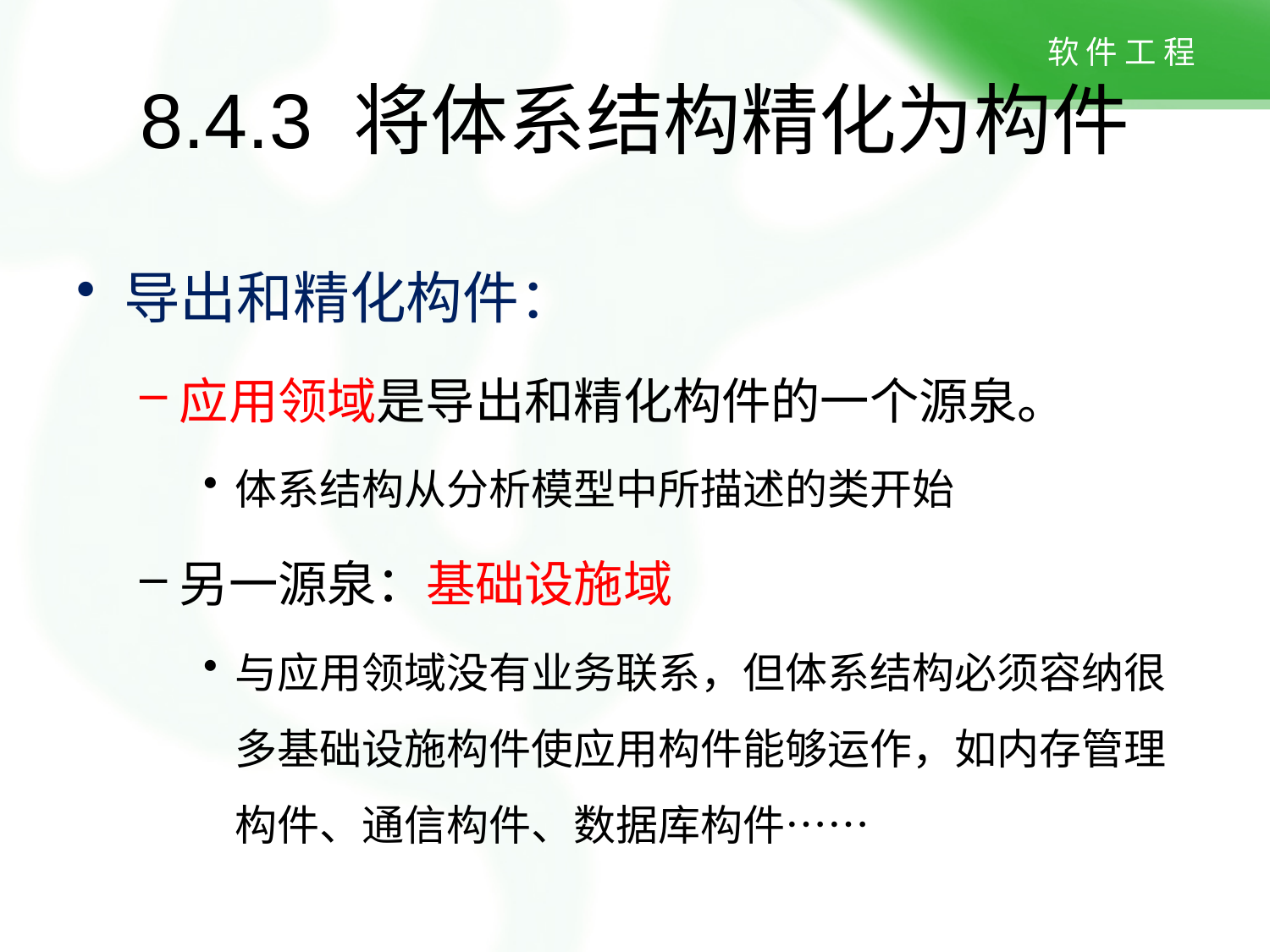

8.4.3 将体系结构精化为构件
导出和精化构件：
应用领域是导出和精化构件的一个源泉。
体系结构从分析模型中所描述的类开始
另一源泉：基础设施域
与应用领域没有业务联系，但体系结构必须容纳很多基础设施构件使应用构件能够运作，如内存管理构件、通信构件、数据库构件……